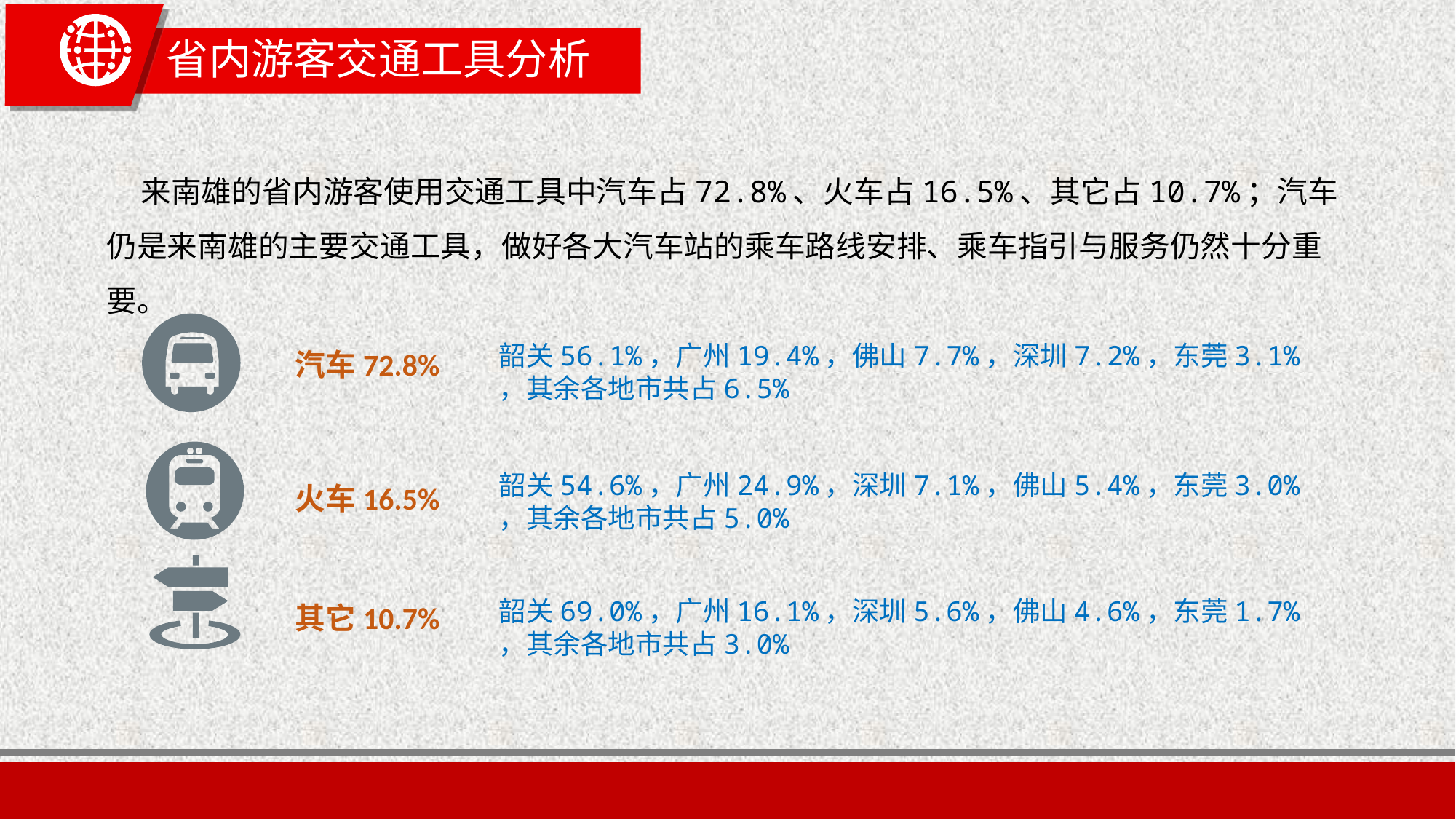

# 省内游客交通工具分析
    来南雄的省内游客使用交通工具中汽车占72.8%、火车占16.5%、其它占10.7%；汽车仍是来南雄的主要交通工具，做好各大汽车站的乘车路线安排、乘车指引与服务仍然十分重要。

韶关56.1%，广州19.4%，佛山7.7%，深圳7.2%，东莞3.1% ，其余各地市共占6.5%
汽车72.8%

韶关54.6%，广州24.9%，深圳7.1%，佛山5.4%，东莞3.0% ，其余各地市共占5.0%
火车16.5%

韶关69.0%，广州16.1%，深圳5.6%，佛山4.6%，东莞1.7% ，其余各地市共占3.0%
其它10.7%